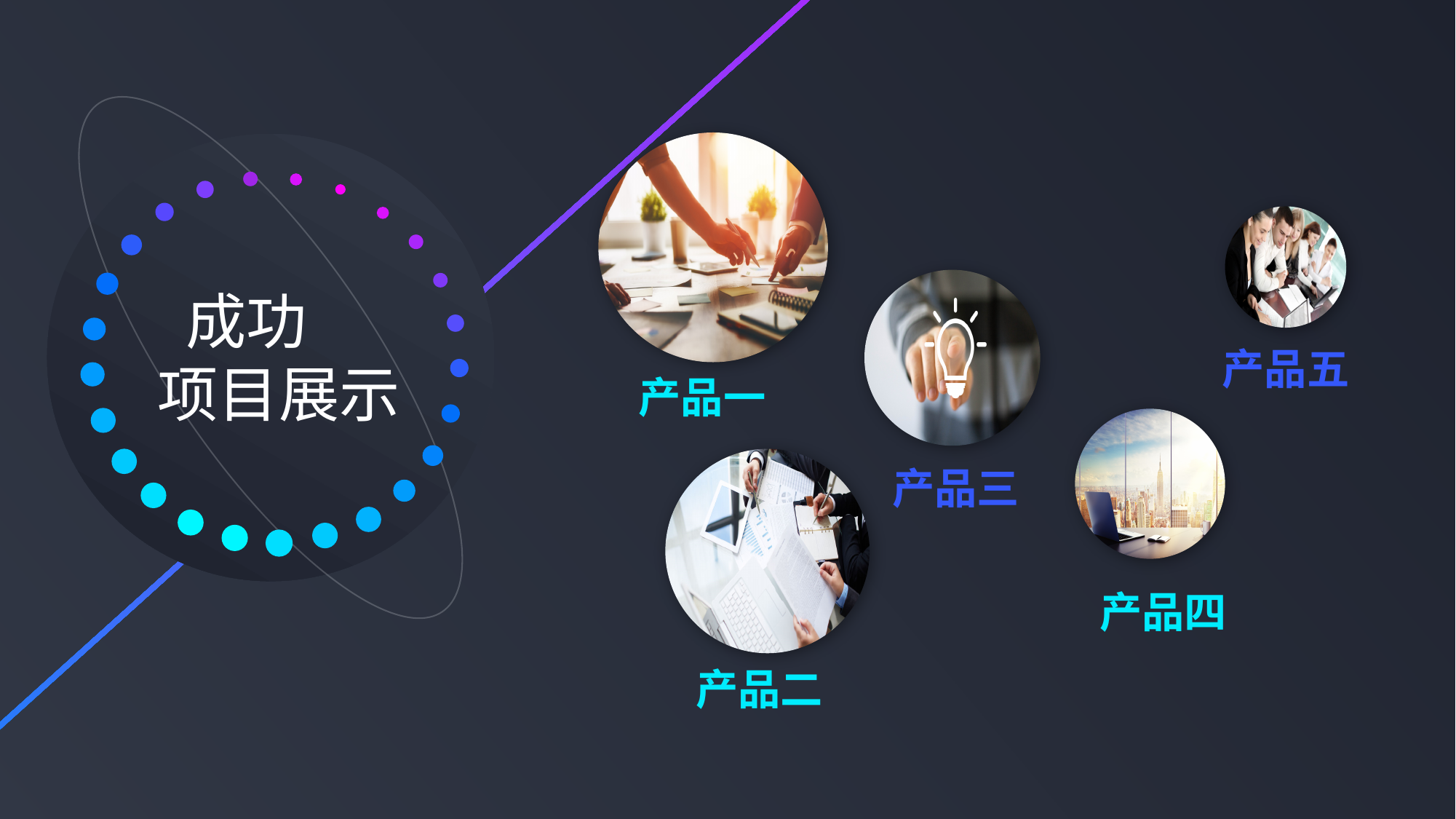

成功
项目展示
产品五
产品一

产品三
产品四
产品二